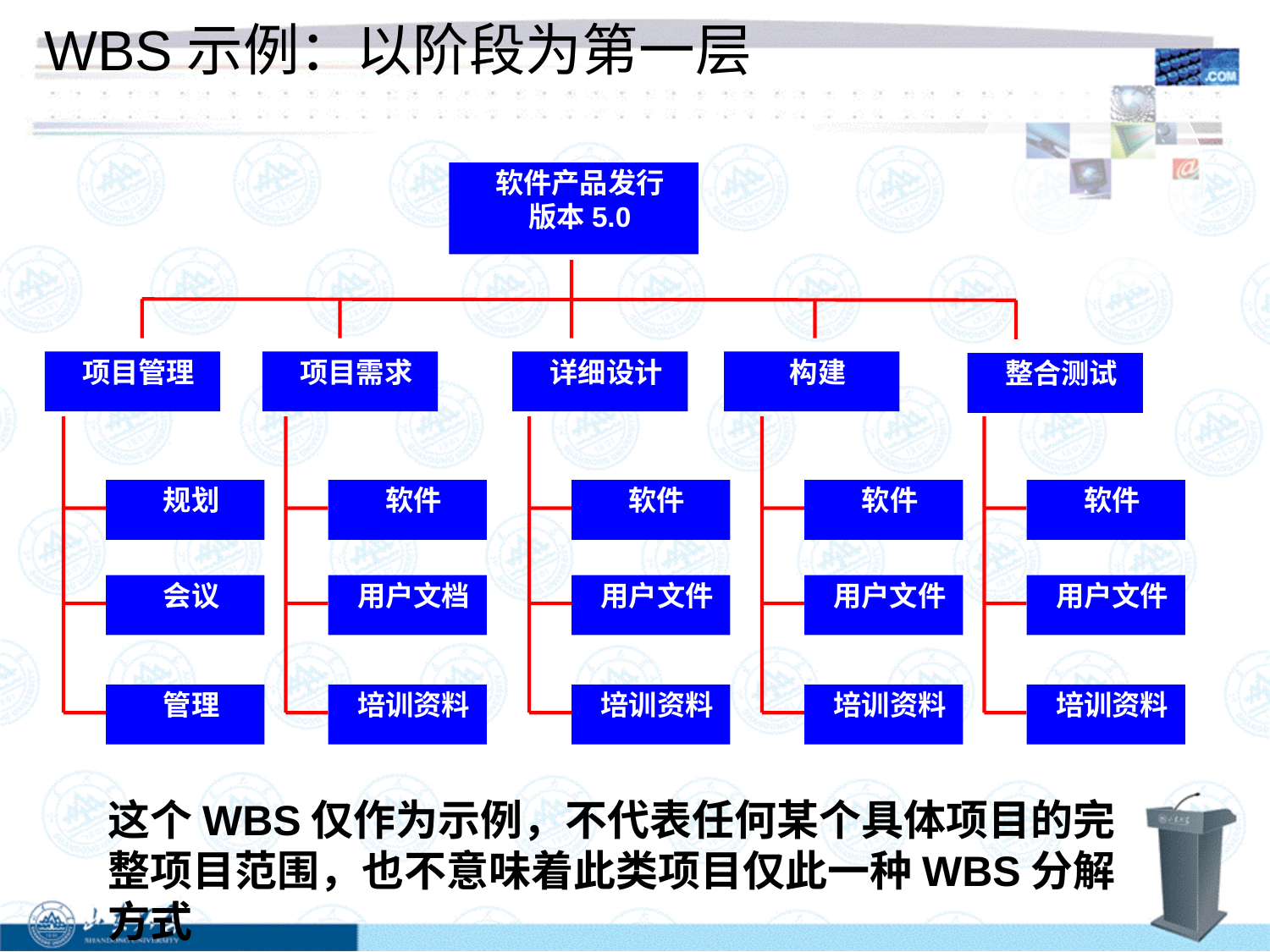

# WBS示例：以阶段为第一层
软件产品发行
版本5.0

项目管理
项目需求
详细设计
构建
整合测试

规划
软件
软件
软件
软件

会议
用户文档
用户文件
用户文件
用户文件

管理
培训资料
培训资料
培训资料
培训资料

这个WBS仅作为示例，不代表任何某个具体项目的完整项目范围，也不意味着此类项目仅此一种WBS分解方式